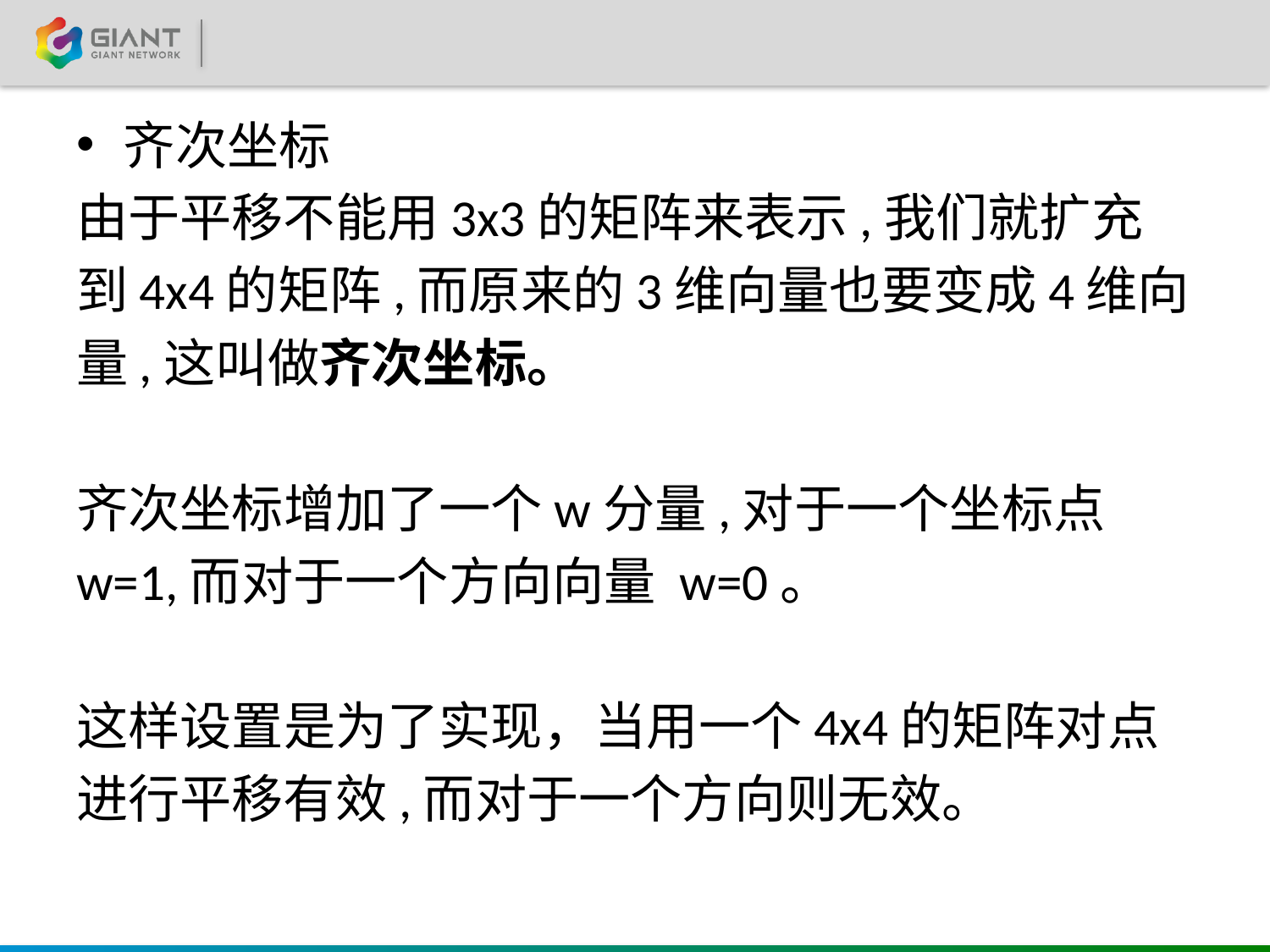

齐次坐标
由于平移不能用3x3的矩阵来表示,我们就扩充
到4x4的矩阵,而原来的3维向量也要变成4维向
量,这叫做齐次坐标。

齐次坐标增加了一个w分量,对于一个坐标点
w=1,而对于一个方向向量 w=0。

这样设置是为了实现，当用一个4x4的矩阵对点
进行平移有效,而对于一个方向则无效。